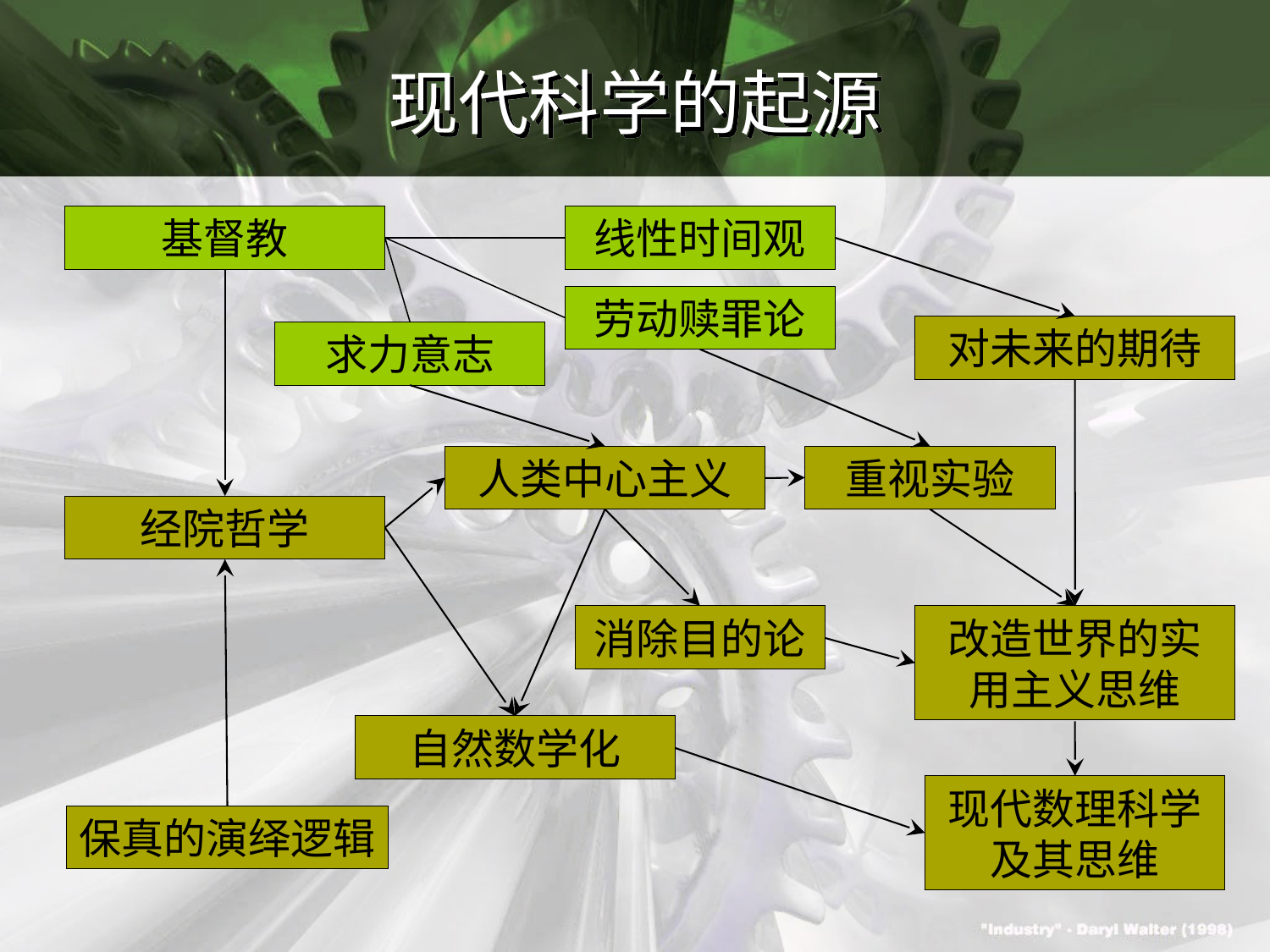

# 现代科学的起源
基督教
线性时间观
劳动赎罪论
对未来的期待
求力意志
人类中心主义
重视实验
经院哲学
消除目的论
改造世界的实用主义思维
自然数学化
现代数理科学及其思维
保真的演绎逻辑